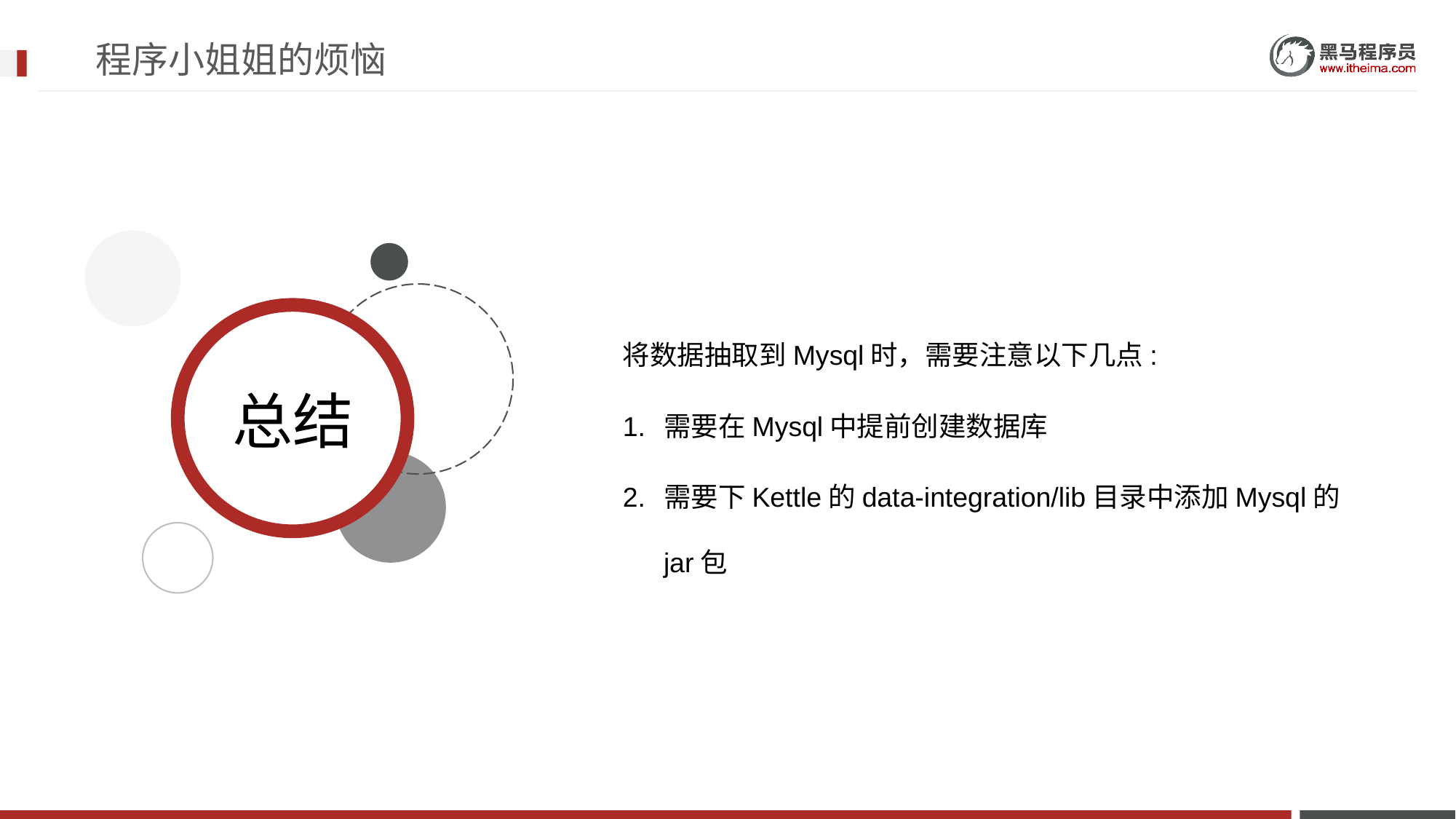

# 程序小姐姐的烦恼
将数据抽取到Mysql时，需要注意以下几点:
需要在Mysql中提前创建数据库
需要下Kettle的data-integration/lib目录中添加Mysql的jar包